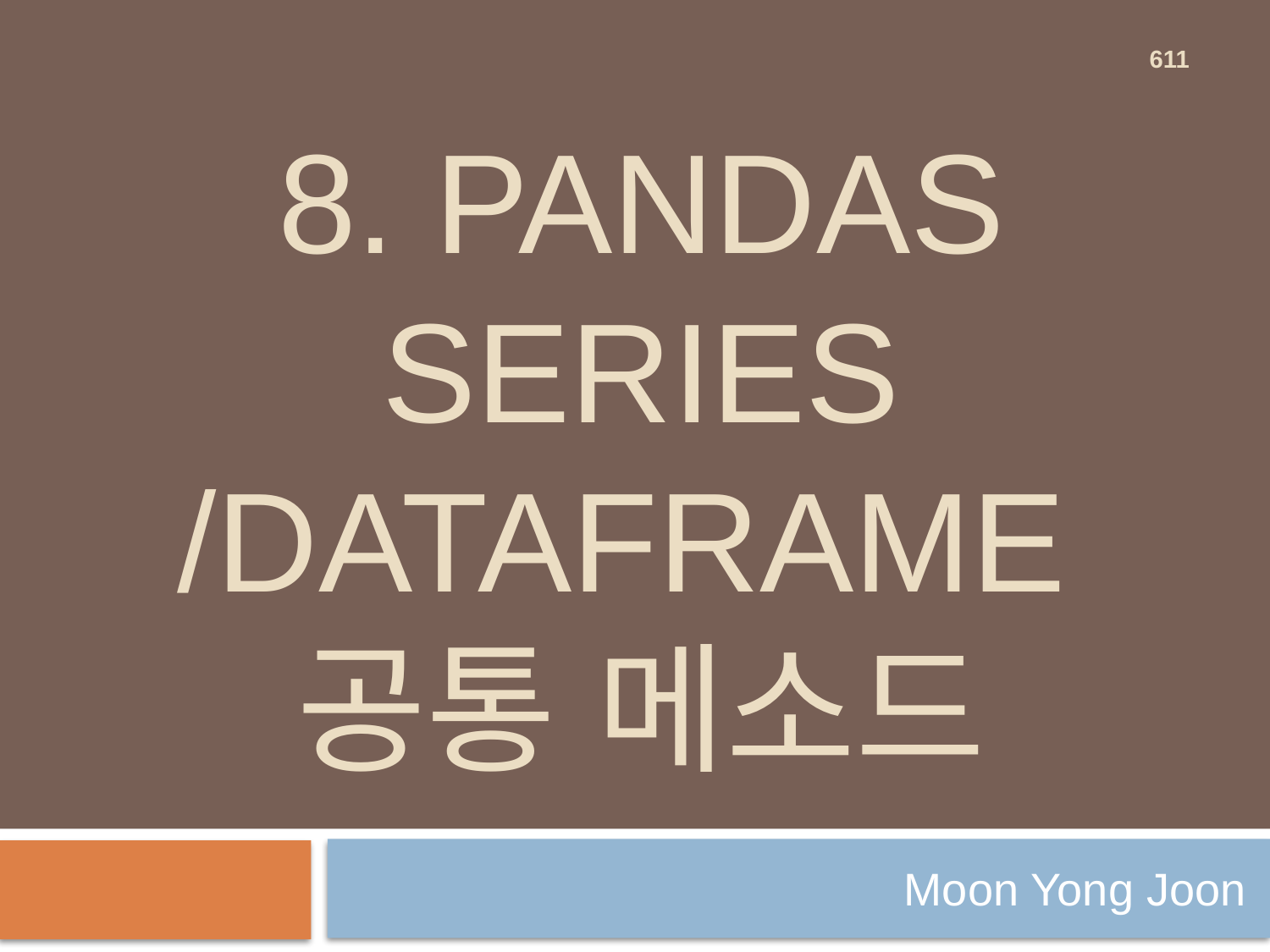

611
# 8. Pandas series /dataframe 공통 메소드
Moon Yong Joon